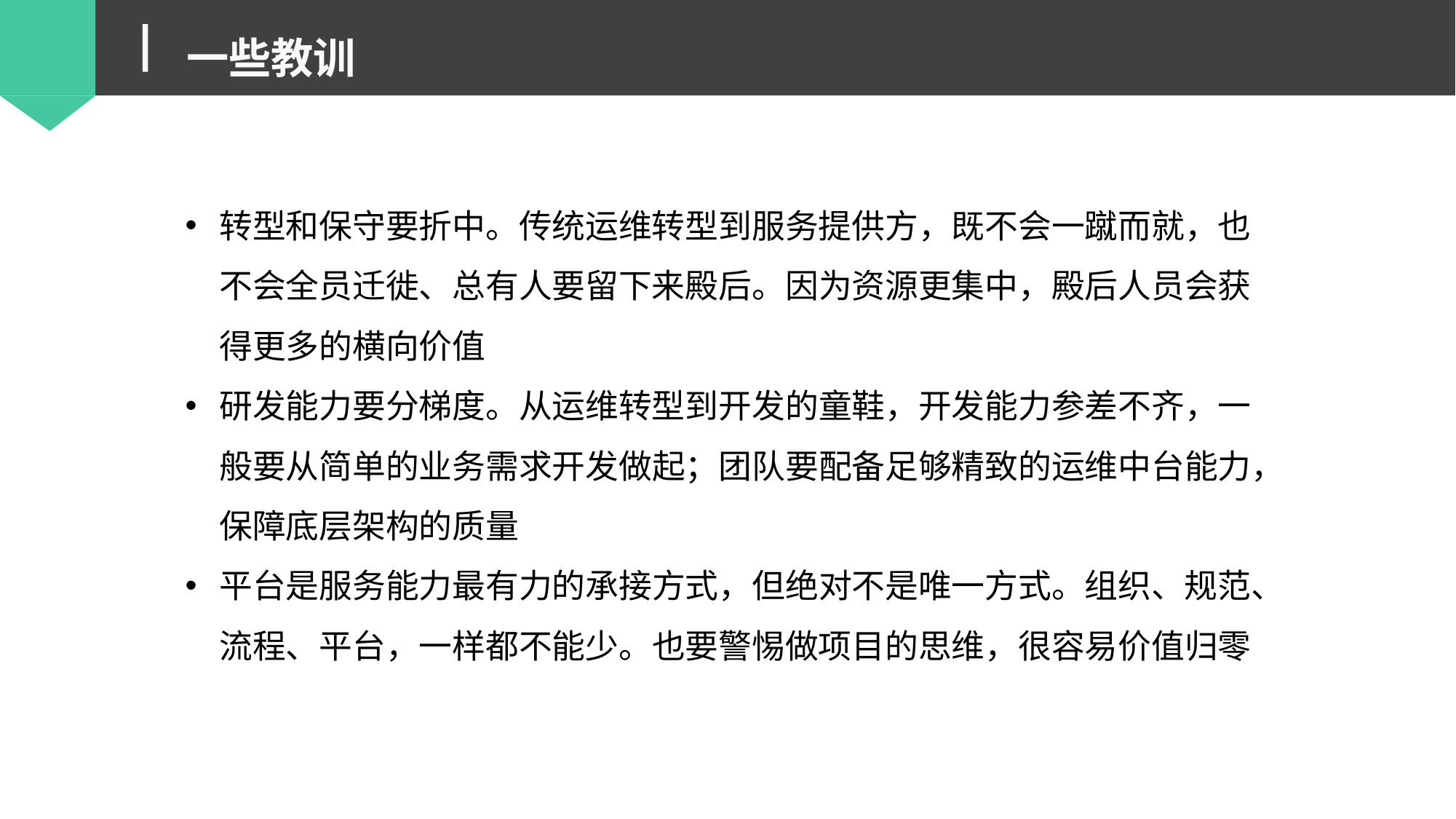

一些教训
转型和保守要折中。传统运维转型到服务提供方，既不会一蹴而就，也不会全员迁徙、总有人要留下来殿后。因为资源更集中，殿后人员会获得更多的横向价值
研发能力要分梯度。从运维转型到开发的童鞋，开发能力参差不齐，一般要从简单的业务需求开发做起；团队要配备足够精致的运维中台能力，保障底层架构的质量
平台是服务能力最有力的承接方式，但绝对不是唯一方式。组织、规范、流程、平台，一样都不能少。也要警惕做项目的思维，很容易价值归零